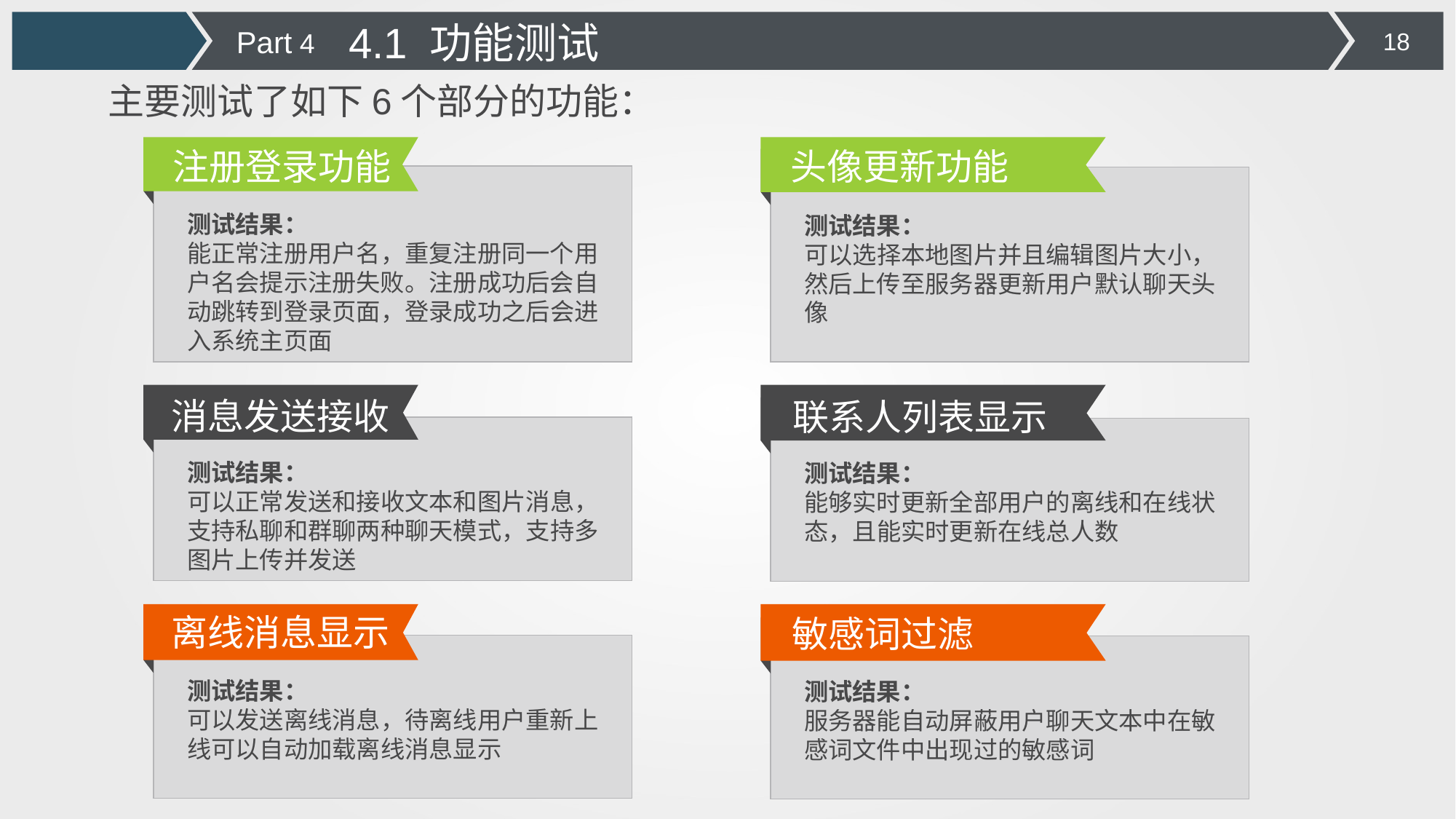

4.1 功能测试
Part 4
主要测试了如下6个部分的功能：

注册登录功能
头像更新功能

测试结果：
能正常注册用户名，重复注册同一个用户名会提示注册失败。注册成功后会自动跳转到登录页面，登录成功之后会进入系统主页面
测试结果：
可以选择本地图片并且编辑图片大小，然后上传至服务器更新用户默认聊天头像

消息发送接收
联系人列表显示

测试结果：
可以正常发送和接收文本和图片消息，支持私聊和群聊两种聊天模式，支持多图片上传并发送
测试结果：
能够实时更新全部用户的离线和在线状态，且能实时更新在线总人数

离线消息显示
敏感词过滤

测试结果：
可以发送离线消息，待离线用户重新上线可以自动加载离线消息显示
测试结果：
服务器能自动屏蔽用户聊天文本中在敏感词文件中出现过的敏感词